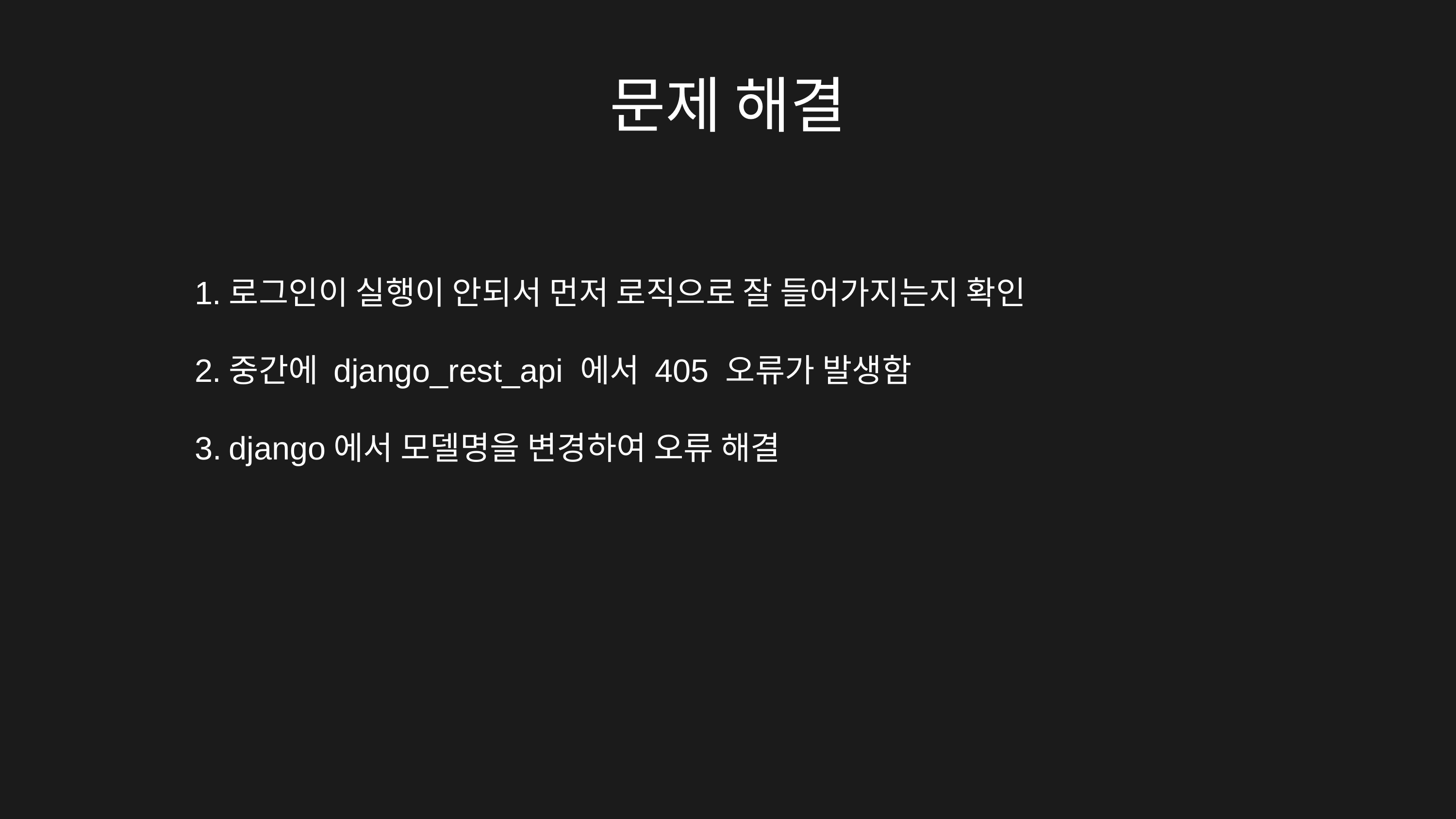

문제 해결
로그인이 실행이 안되서 먼저 로직으로 잘 들어가지는지 확인

중간에 django_rest_api 에서 405 오류가 발생함

django에서 모델명을 변경하여 오류 해결